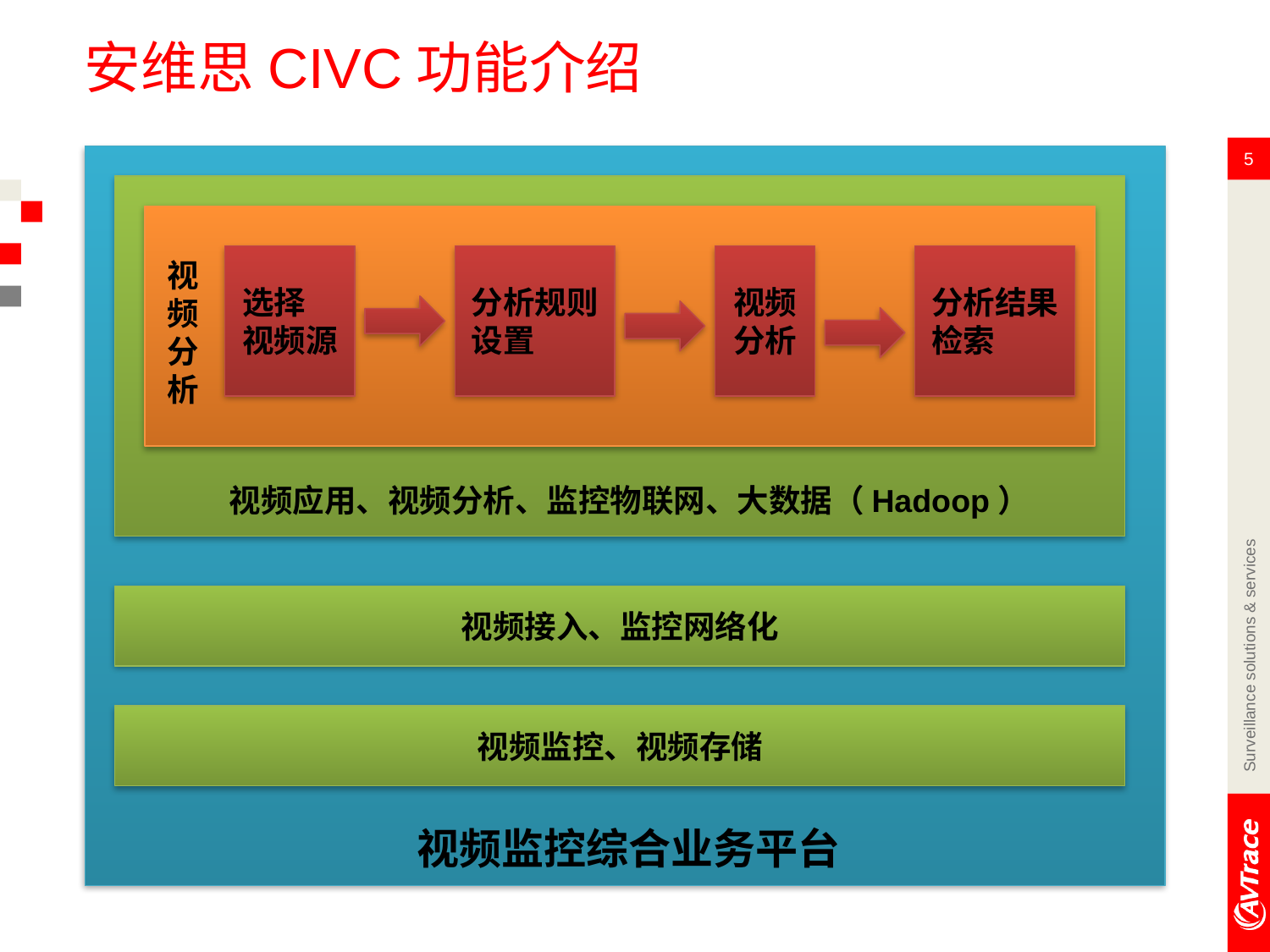

# 安维思CIVC功能介绍
5

选择
视频源
分析规则
设置
视频
分析
分析结果
检索
视频分析

视频应用、视频分析、监控物联网、大数据（Hadoop）
Surveillance solutions & services
视频接入、监控网络化
视频监控、视频存储
视频监控综合业务平台